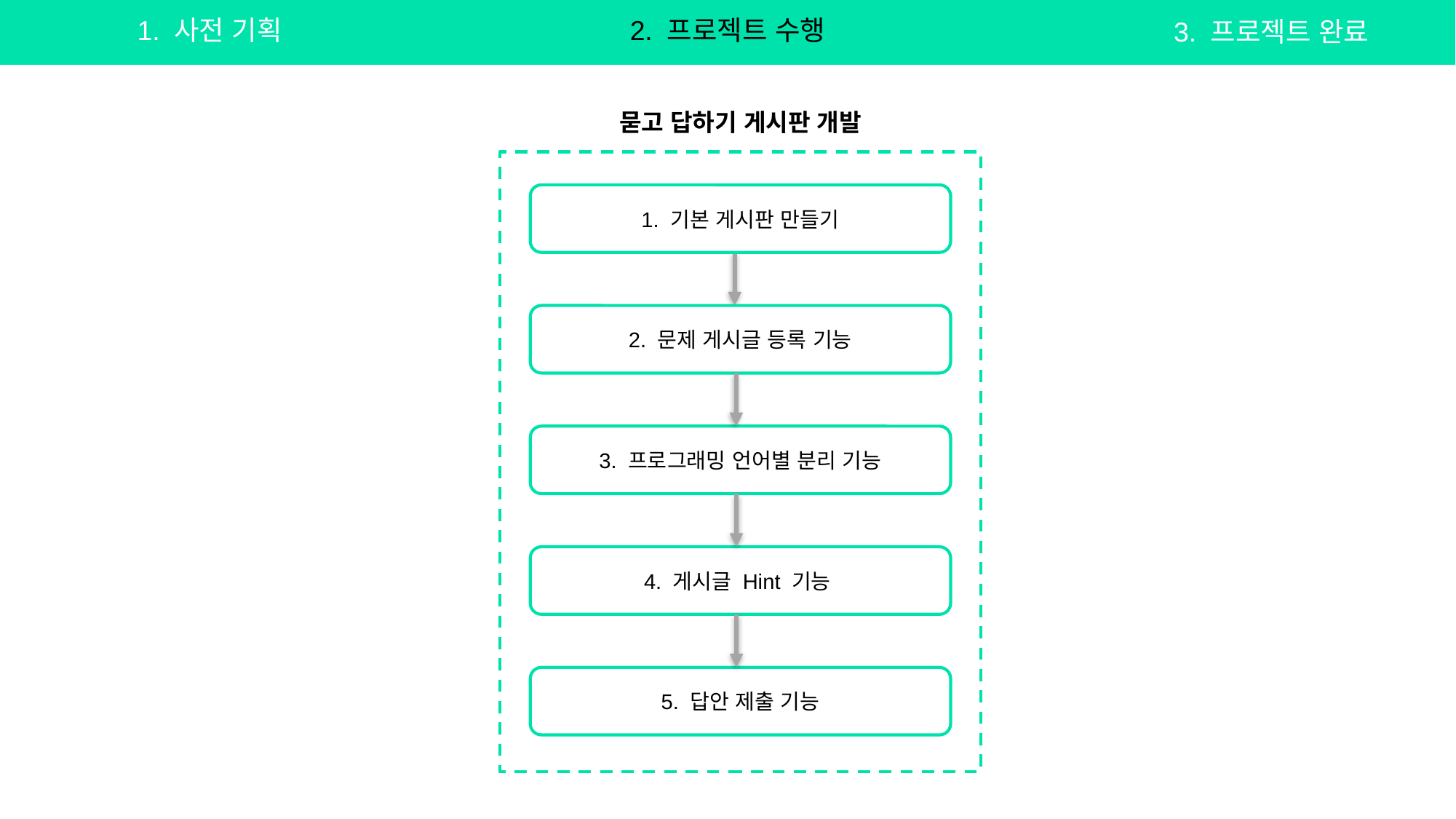

1. 사전 기획
2. 프로젝트 수행
3. 프로젝트 완료
묻고 답하기 게시판 개발

1. 기본 게시판 만들기
2. 문제 게시글 등록 기능
3. 프로그래밍 언어별 분리 기능
4. 게시글 Hint 기능
5. 답안 제출 기능